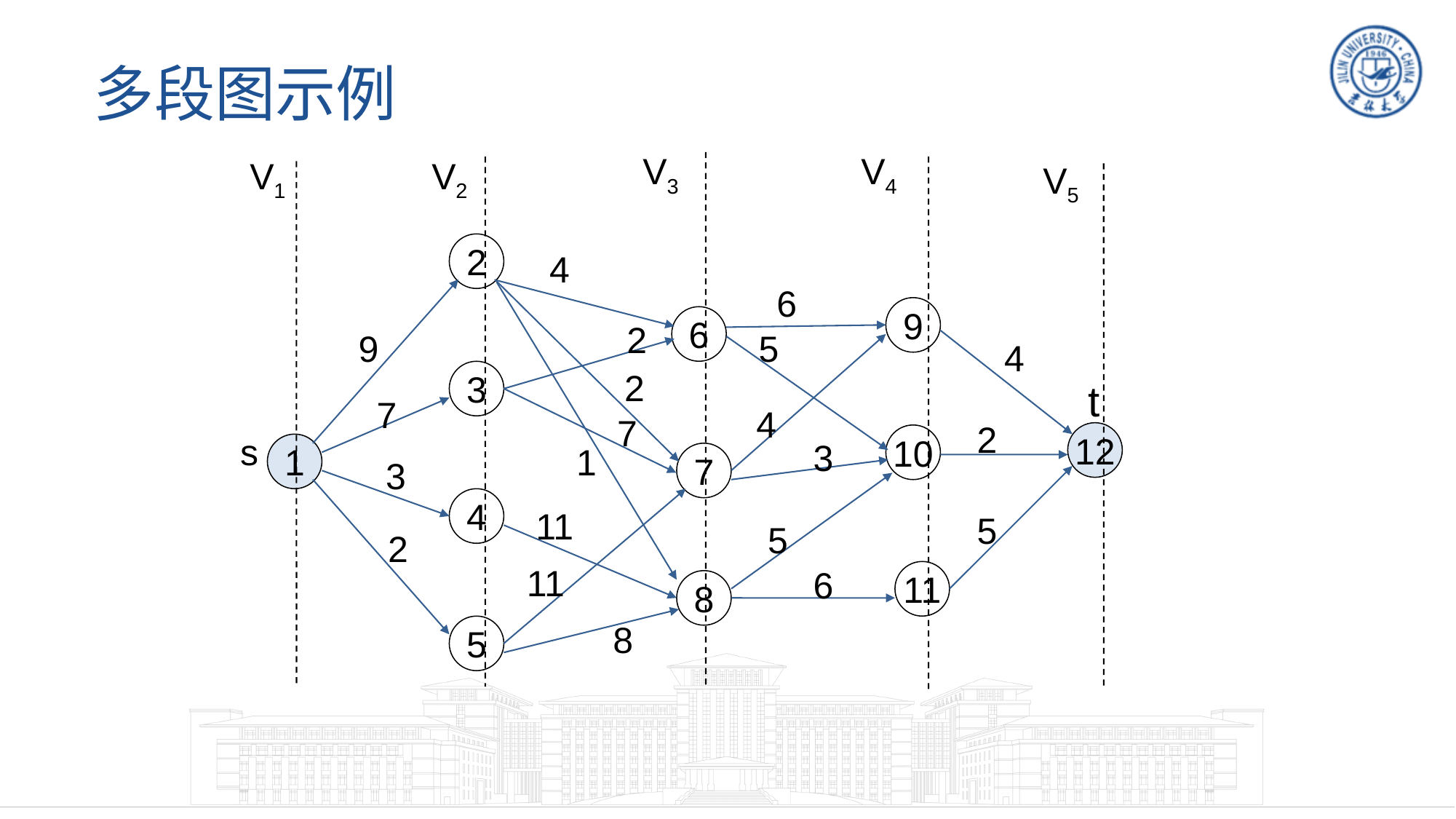

# 多段图示例
V3
V4
V1
V2
V5

2
3
4
5
4
2
2
7
1
11
11
8

6
5
4
3
5
6

9
7
3
2
9
10
11
6
7
8
4
2
5

t
12
s
1
18